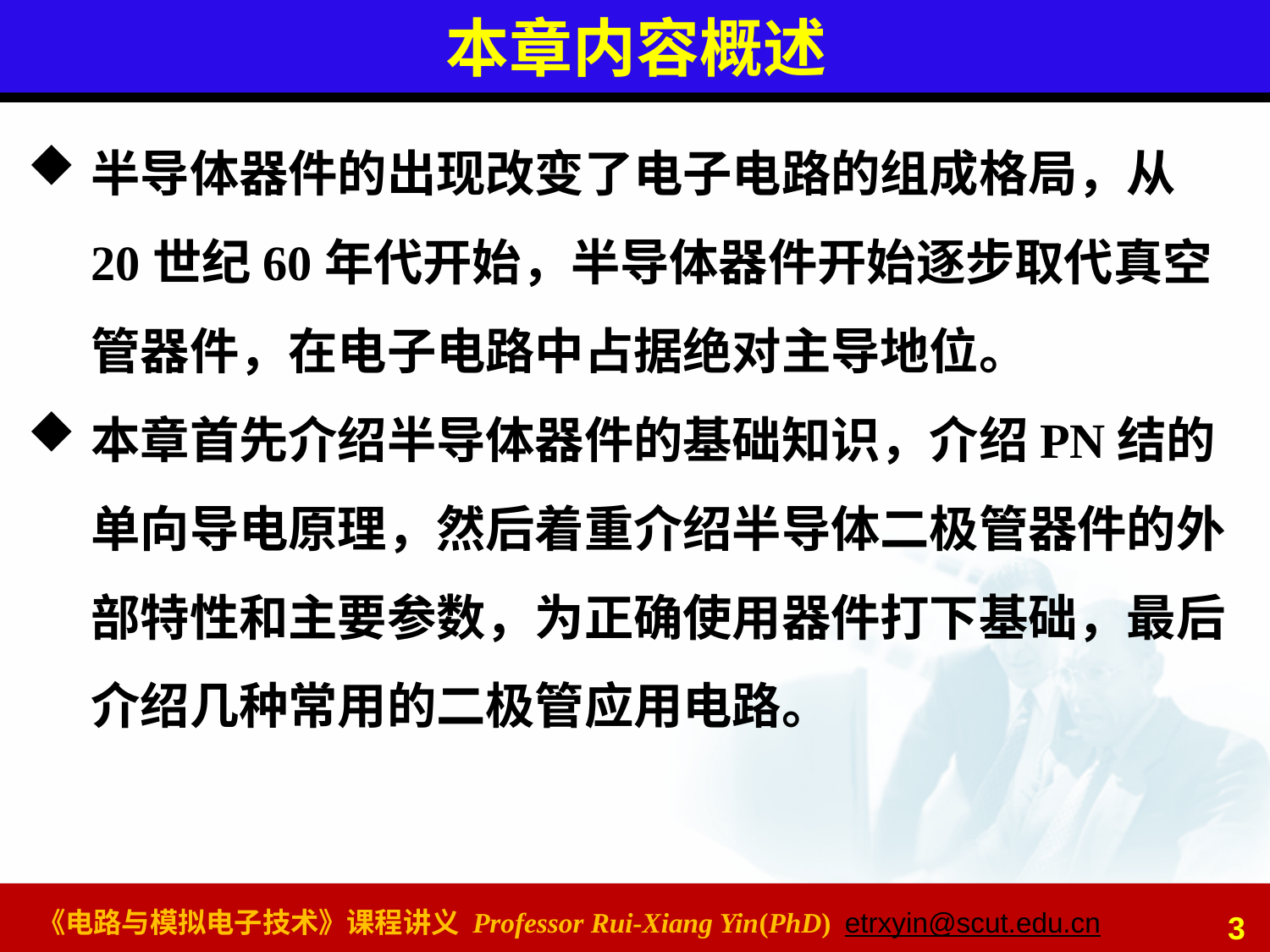

# 本章内容概述
半导体器件的出现改变了电子电路的组成格局，从20世纪60年代开始，半导体器件开始逐步取代真空管器件，在电子电路中占据绝对主导地位。
本章首先介绍半导体器件的基础知识，介绍PN结的单向导电原理，然后着重介绍半导体二极管器件的外部特性和主要参数，为正确使用器件打下基础，最后介绍几种常用的二极管应用电路。
3